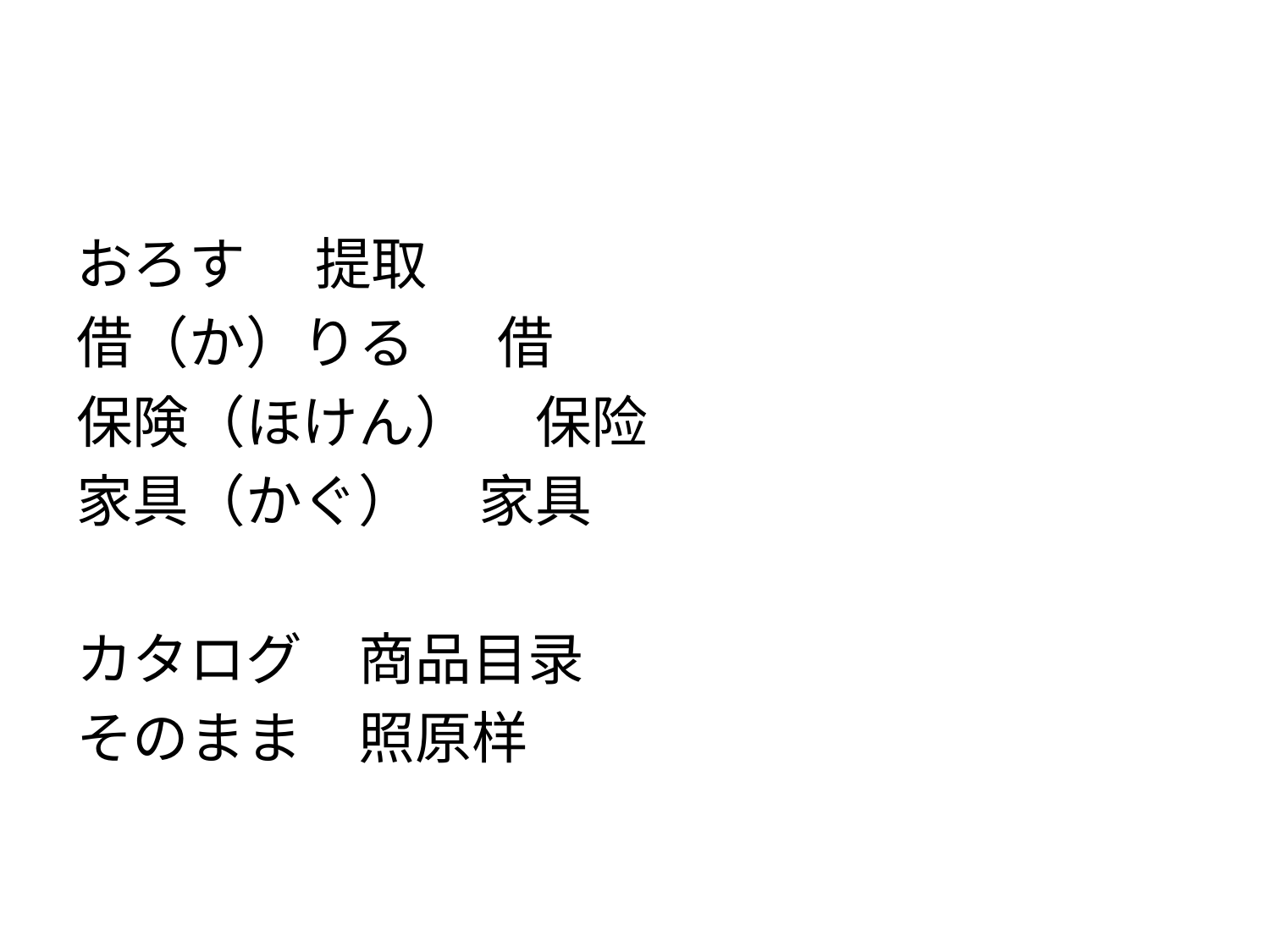

#
おろす 　提取
借（か）りる  　借
保険（ほけん）     保险
家具（かぐ）     家具

カタログ　商品目录
そのまま　照原样